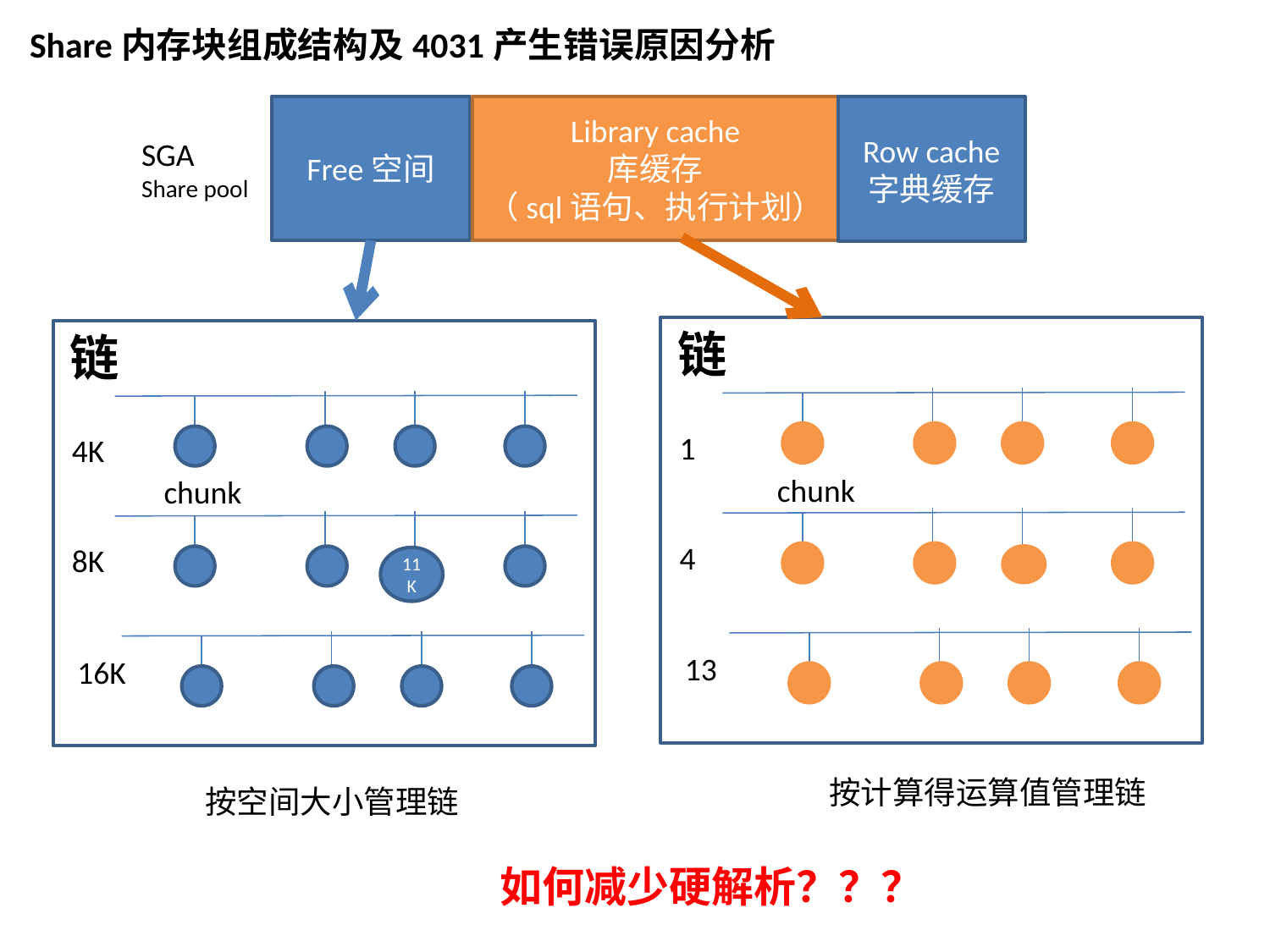

Share内存块组成结构及4031产生错误原因分析
Free空间
Library cache
库缓存
（sql语句、执行计划）
Row cache
字典缓存
SGA
Share pool

链

链
1

4K

chunk
chunk
4
8K

11K
13
16K

按计算得运算值管理链
按空间大小管理链
如何减少硬解析？？？